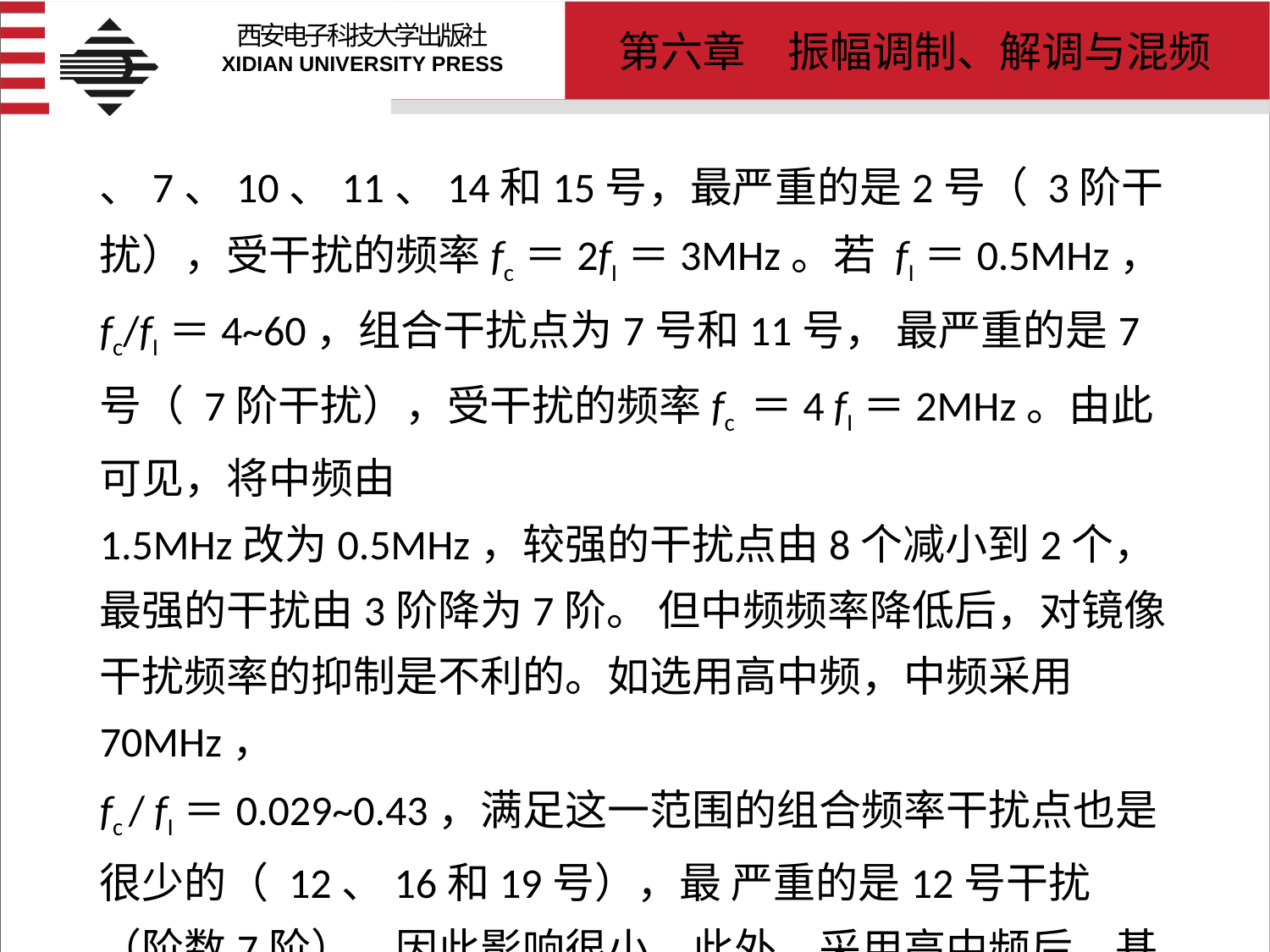

# 、7、10、11、14和15号，最严重的是2号（ 3阶干扰），受干扰的频率fc＝2fI＝3MHz。若 fI＝0.5MHz， fc/fI＝4~60，组合干扰点为7号和11号， 最严重的是7号（ 7阶干扰），受干扰的频率fc ＝4 fI＝2MHz。由此可见，将中频由 1.5MHz改为0.5MHz，较强的干扰点由8个减小到2个，最强的干扰由3阶降为7阶。 但中频频率降低后，对镜像干扰频率的抑制是不利的。如选用高中频，中频采用70MHz， fc / fI＝0.029~0.43，满足这一范围的组合频率干扰点也是很少的（ 12、16和19号），最 严重的是12号干扰（阶数7阶），因此影响很小。此外，采用高中频后，基本上抑制了镜像 和中频干扰。由于采用高中频具有独特的优点，目